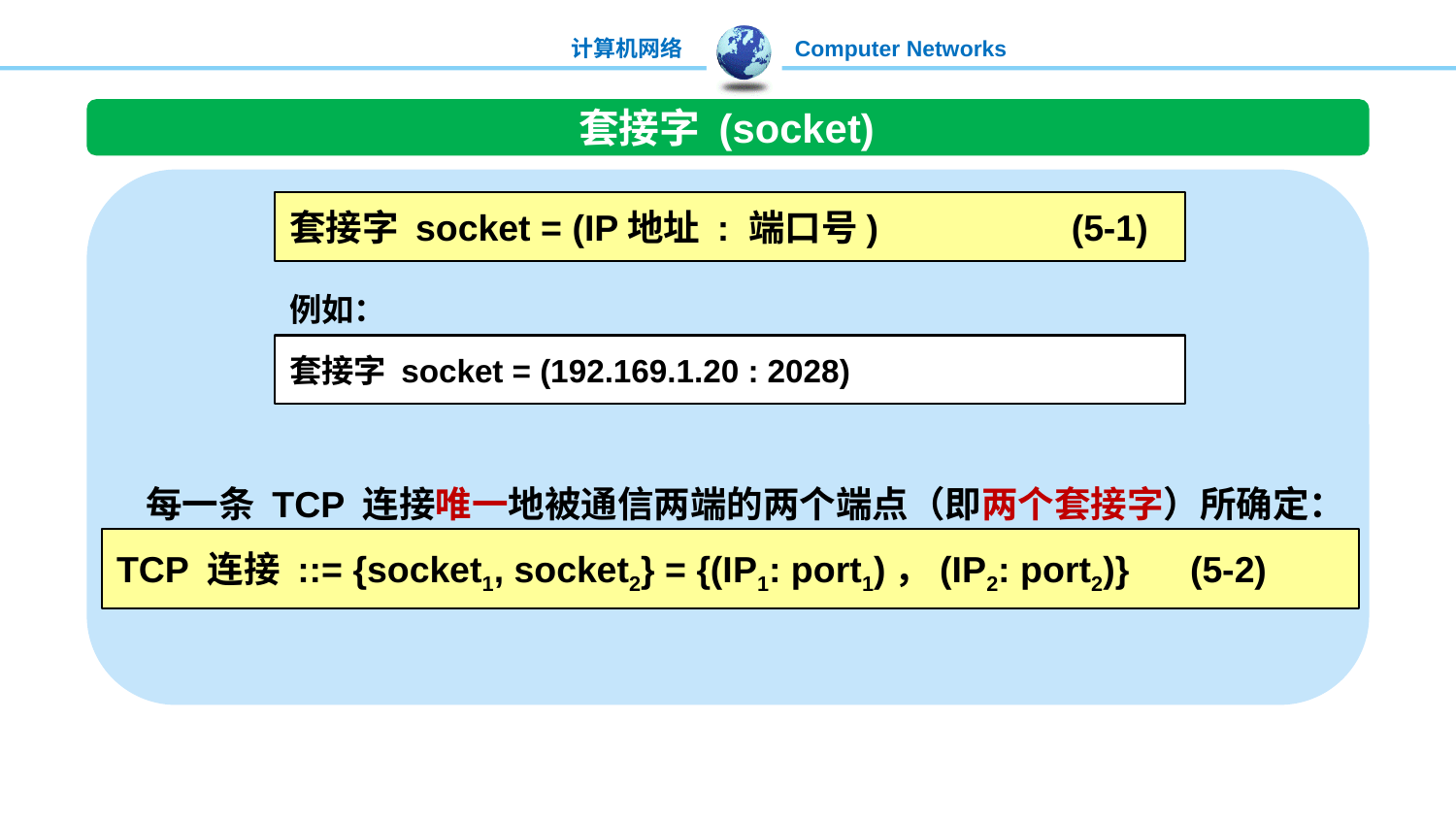

套接字 (socket)

套接字 socket = (IP地址 : 端口号)                   (5-1)
例如：
套接字 socket = (192.169.1.20 : 2028)
每一条 TCP 连接唯一地被通信两端的两个端点（即两个套接字）所确定：
TCP 连接 ::= {socket1, socket2} = {(IP1: port1)，(IP2: port2)}      (5-2)